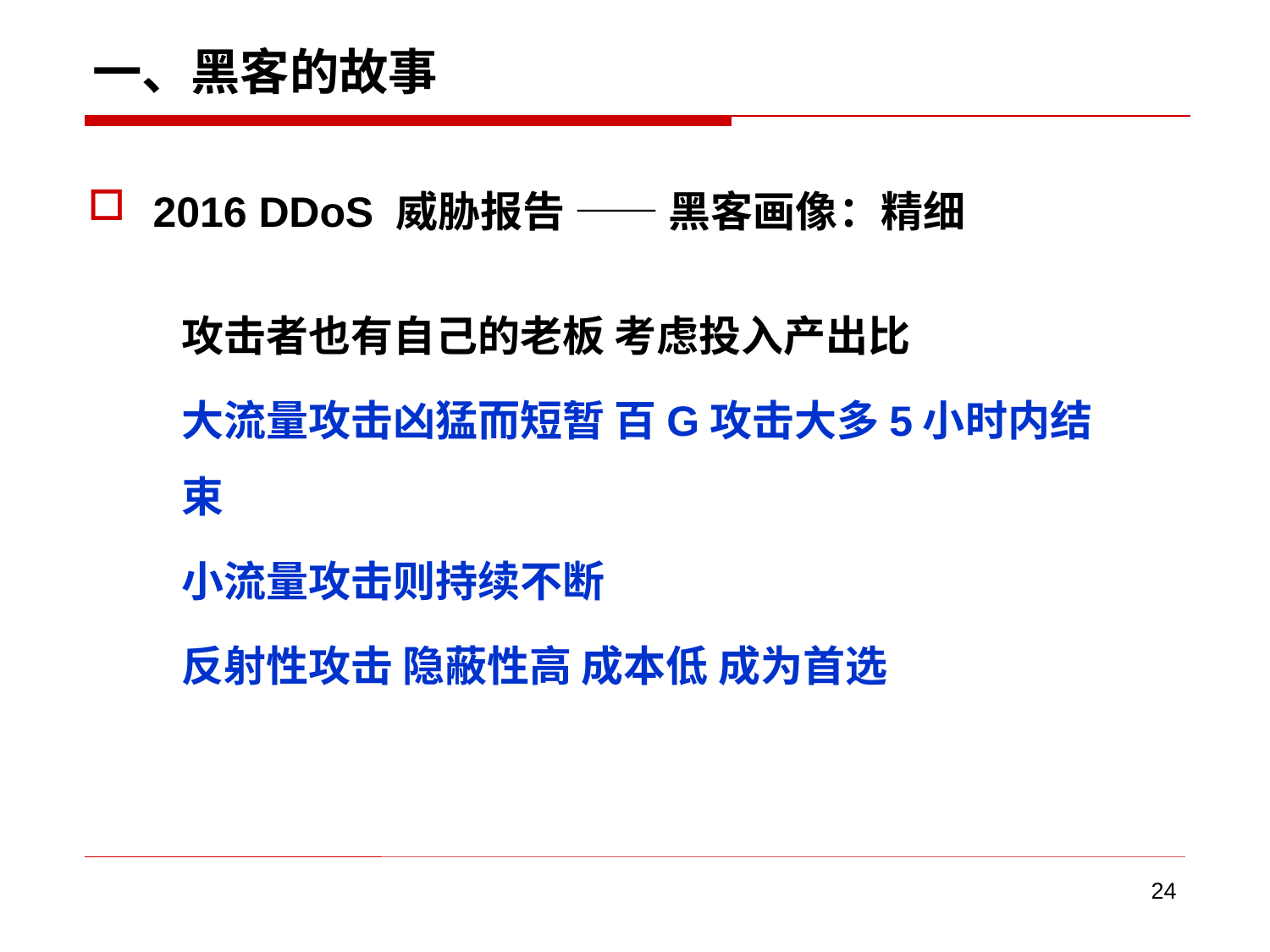

# 一、黑客的故事
2016 DDoS 威胁报告 —— 黑客画像：精细
攻击者也有自己的老板 考虑投入产出比
大流量攻击凶猛而短暂 百G攻击大多5小时内结束
小流量攻击则持续不断
反射性攻击 隐蔽性高 成本低 成为首选